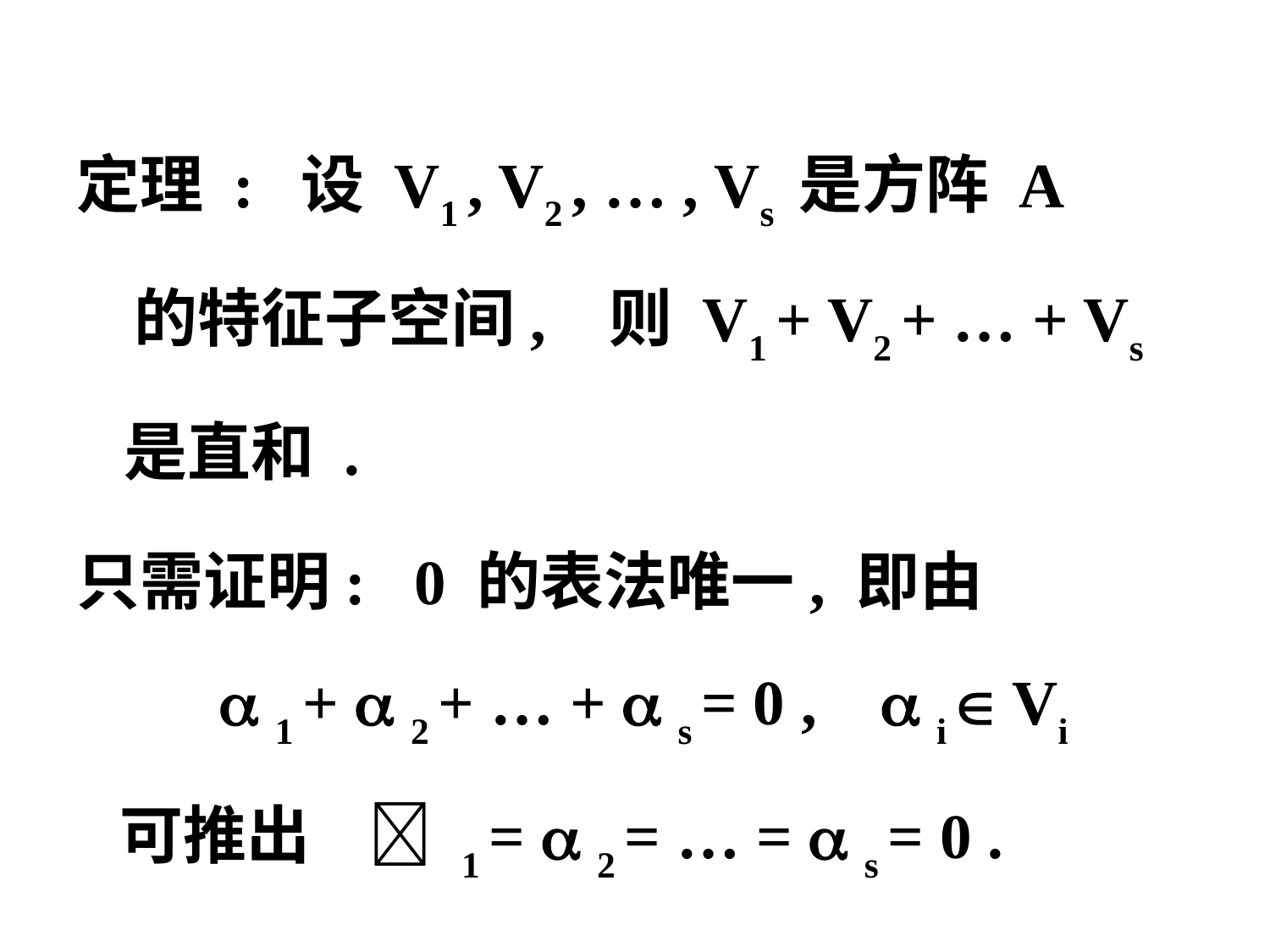

定理 :  设 V1 , V2 , … , Vs 是方阵 A
   的特征子空间,   则 V1 + V2 + … + Vs
    是直和 .
只需证明:   0 的表法唯一, 即由
         α 1 + α 2 + … + α s = 0 ,    α i ∈ Vi
  可推出    α 1 = α 2 = … = α s = 0 .